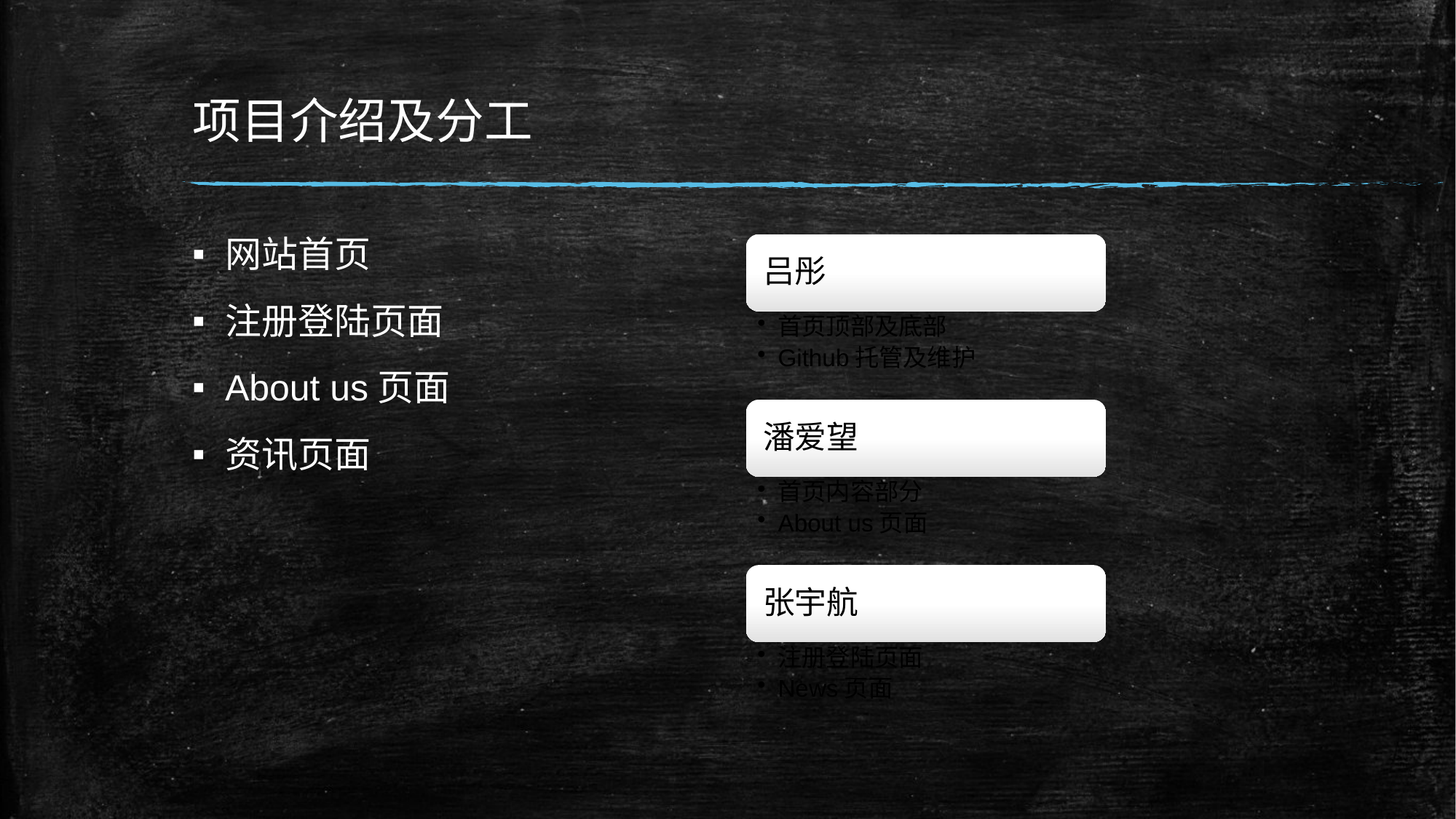

# 项目介绍及分工
吕彤
首页顶部及底部
Github托管及维护
潘爱望
首页内容部分
About us页面
张宇航
注册登陆页面
News页面
网站首页
注册登陆页面
About us页面
资讯页面